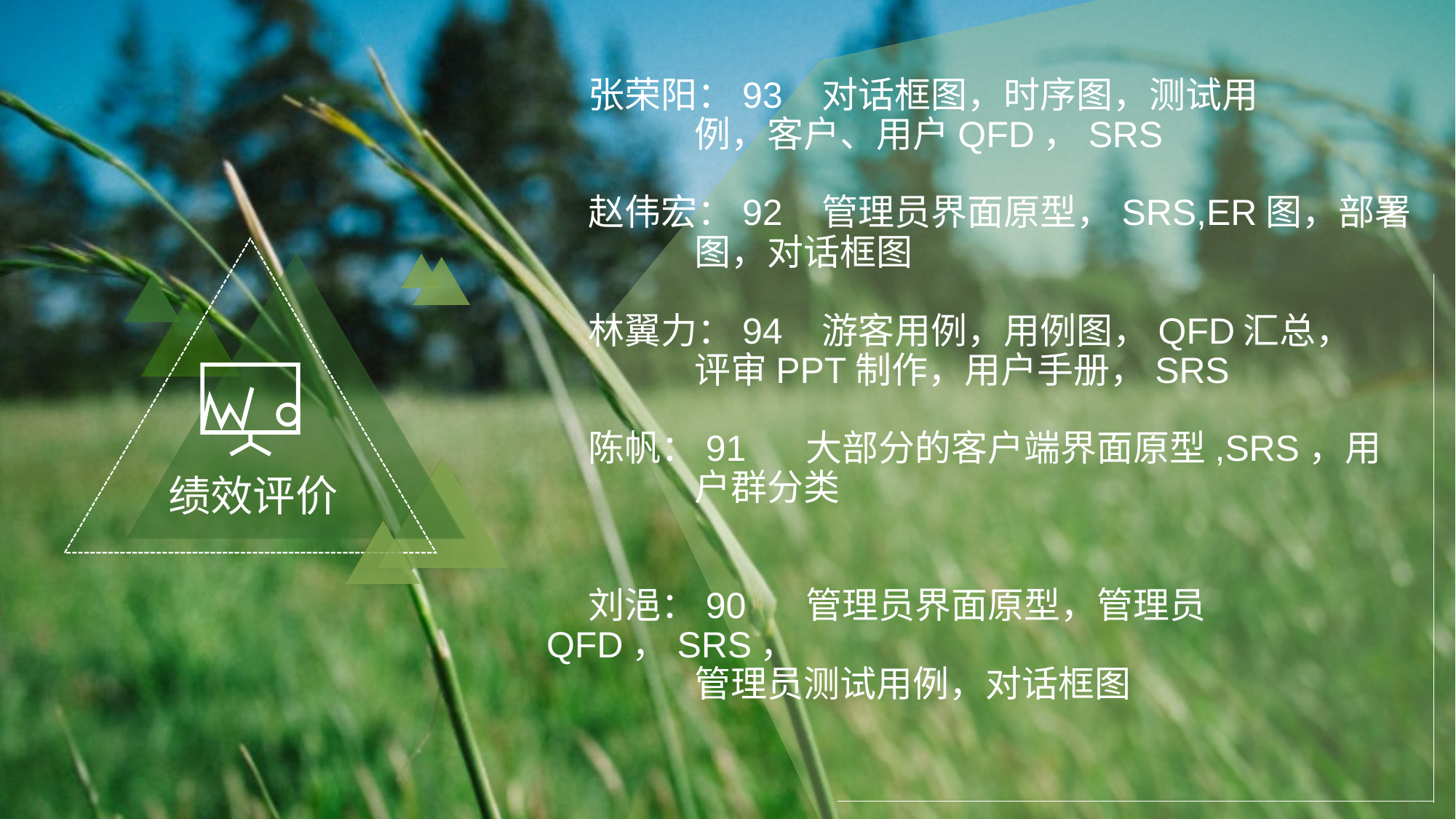

张荣阳：93   对话框图，时序图，测试用
                 例，客户、用户QFD，SRS

    赵伟宏：92   管理员界面原型，SRS,ER图，部署
                 图，对话框图

    林翼力：94   游客用例，用例图，QFD汇总，
                 评审PPT制作，用户手册，SRS

    陈帆：91     大部分的客户端界面原型,SRS，用
                 户群分类

    刘浥：90     管理员界面原型，管理员QFD，SRS，
                 管理员测试用例，对话框图

绩效评价